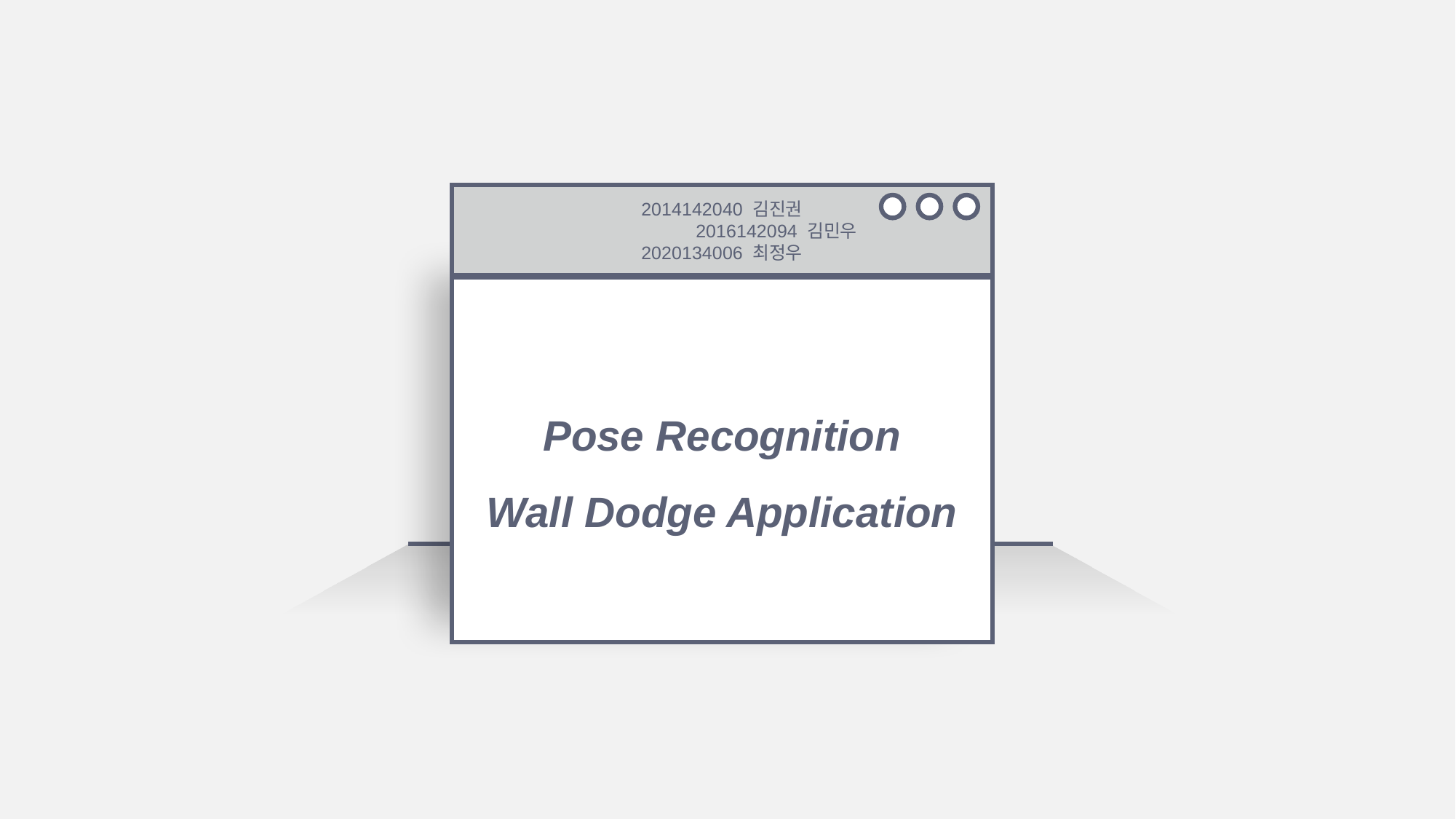

2014142040 김진권
	2016142094 김민우
2020134006 최정우

Pose Recognition
Wall Dodge Application